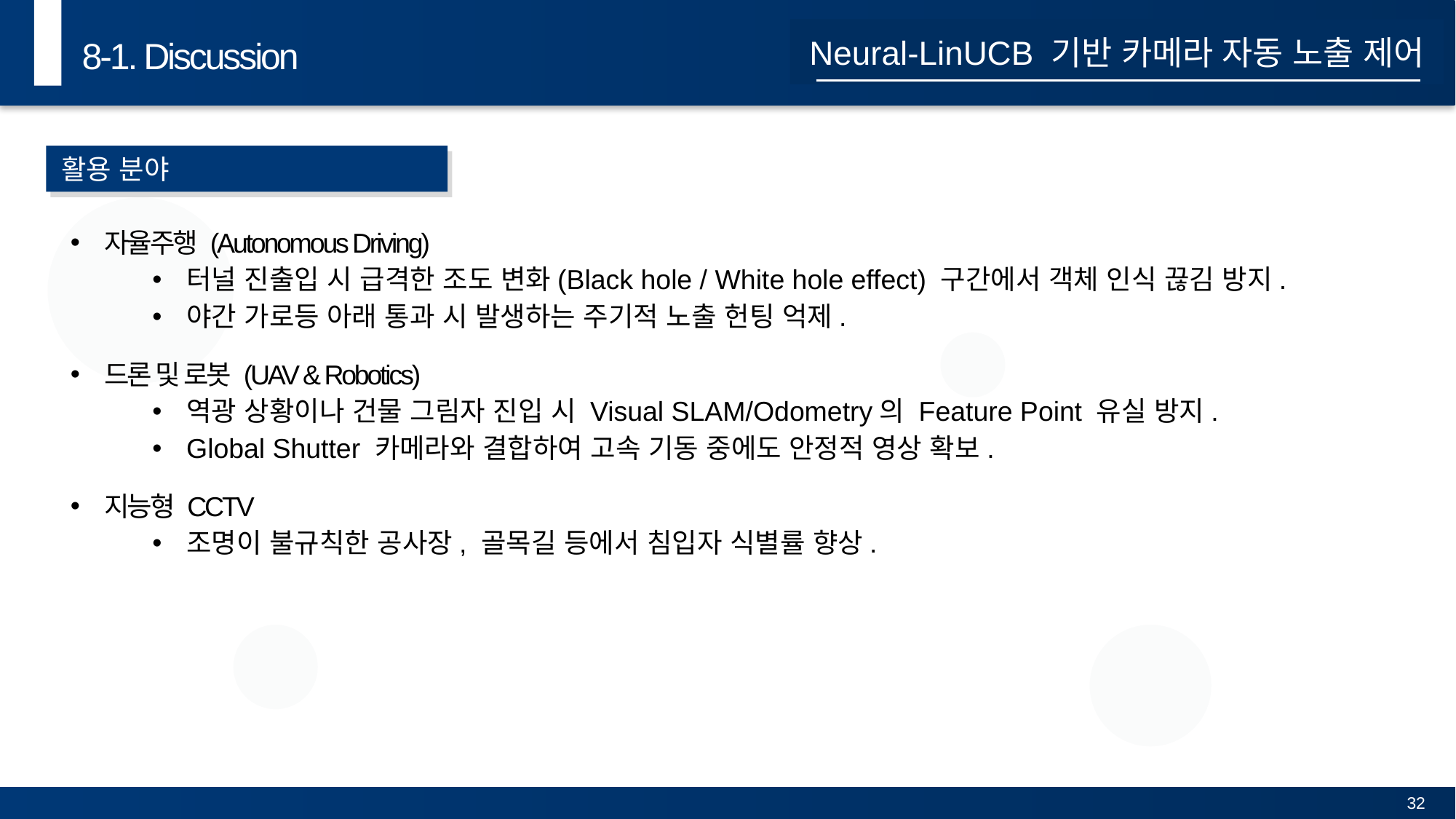

8-1. Discussion
Neural-LinUCB 기반 카메라 자동 노출 제어

활용 분야
자율주행 (Autonomous Driving)
터널 진출입 시 급격한 조도 변화(Black hole / White hole effect) 구간에서 객체 인식 끊김 방지.
야간 가로등 아래 통과 시 발생하는 주기적 노출 헌팅 억제.
드론 및 로봇 (UAV & Robotics)
역광 상황이나 건물 그림자 진입 시 Visual SLAM/Odometry의 Feature Point 유실 방지.
Global Shutter 카메라와 결합하여 고속 기동 중에도 안정적 영상 확보.
지능형 CCTV
조명이 불규칙한 공사장, 골목길 등에서 침입자 식별률 향상.